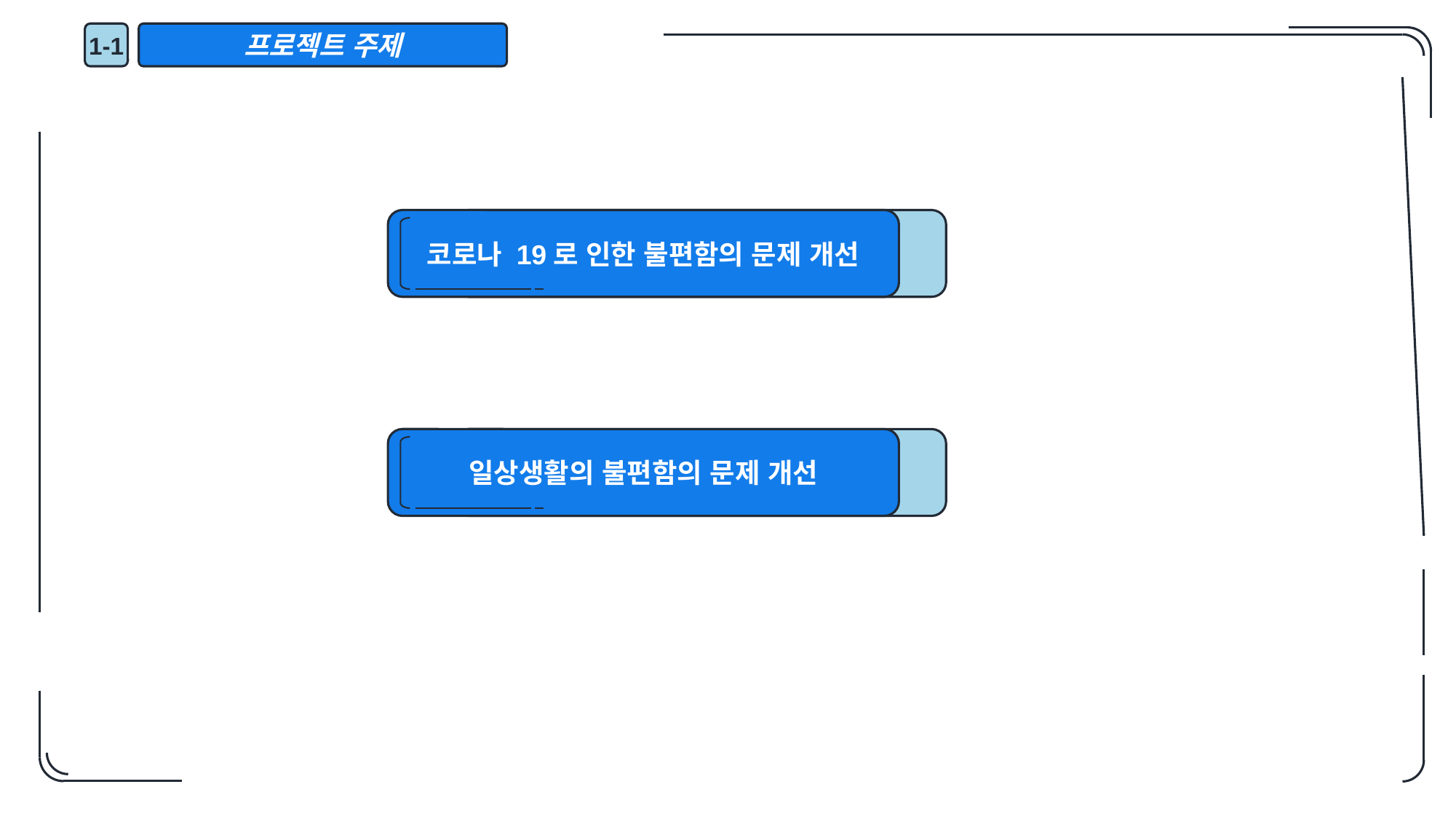

1-1
프로젝트 주제

코로나 19로 인한 불편함의 문제 개선

일상생활의 불편함의 문제 개선